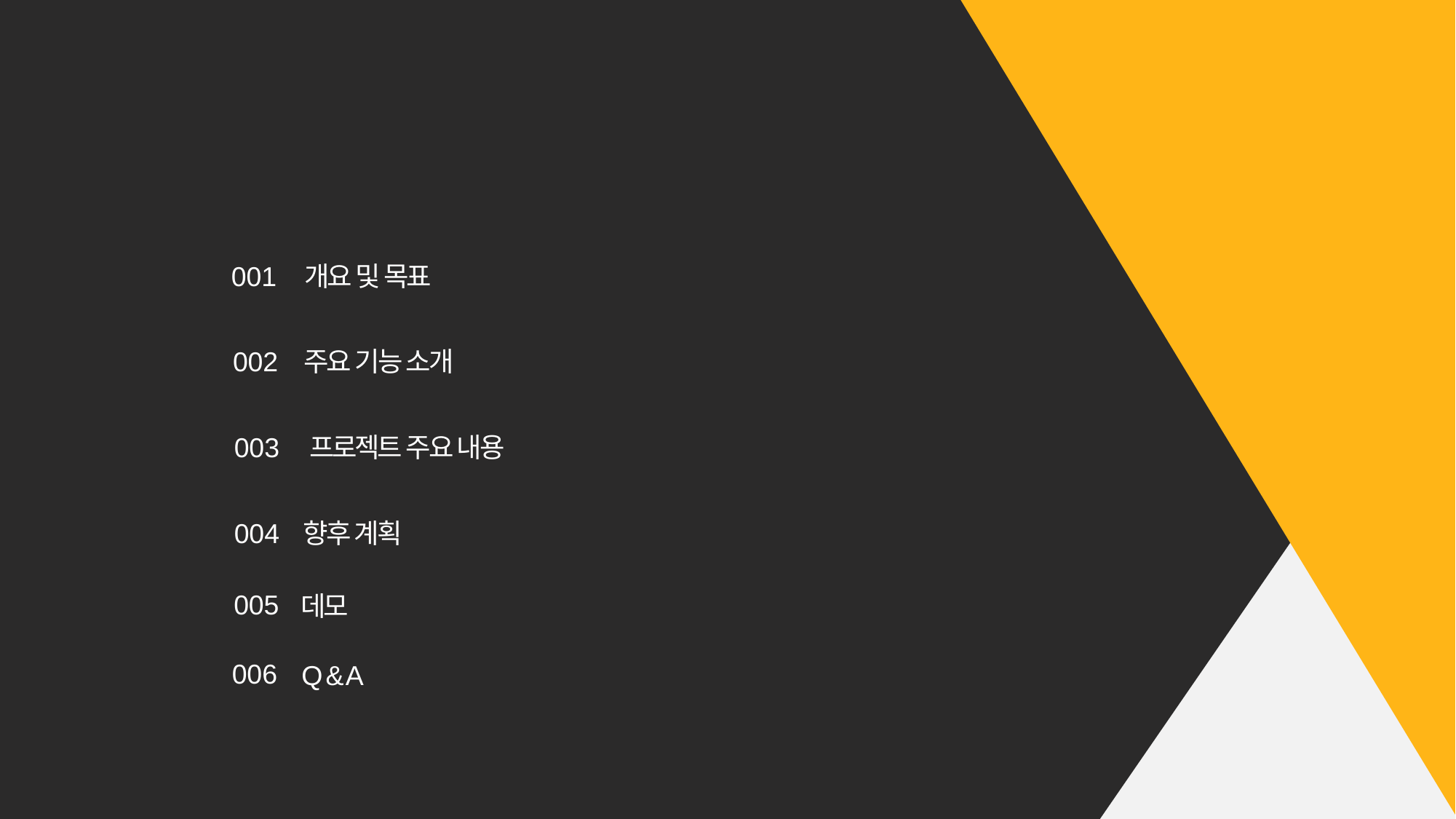

001
개요 및 목표
002
주요 기능 소개
003
프로젝트 주요 내용
향후 계획
004
005
데모
006
Q & A

Contents
2